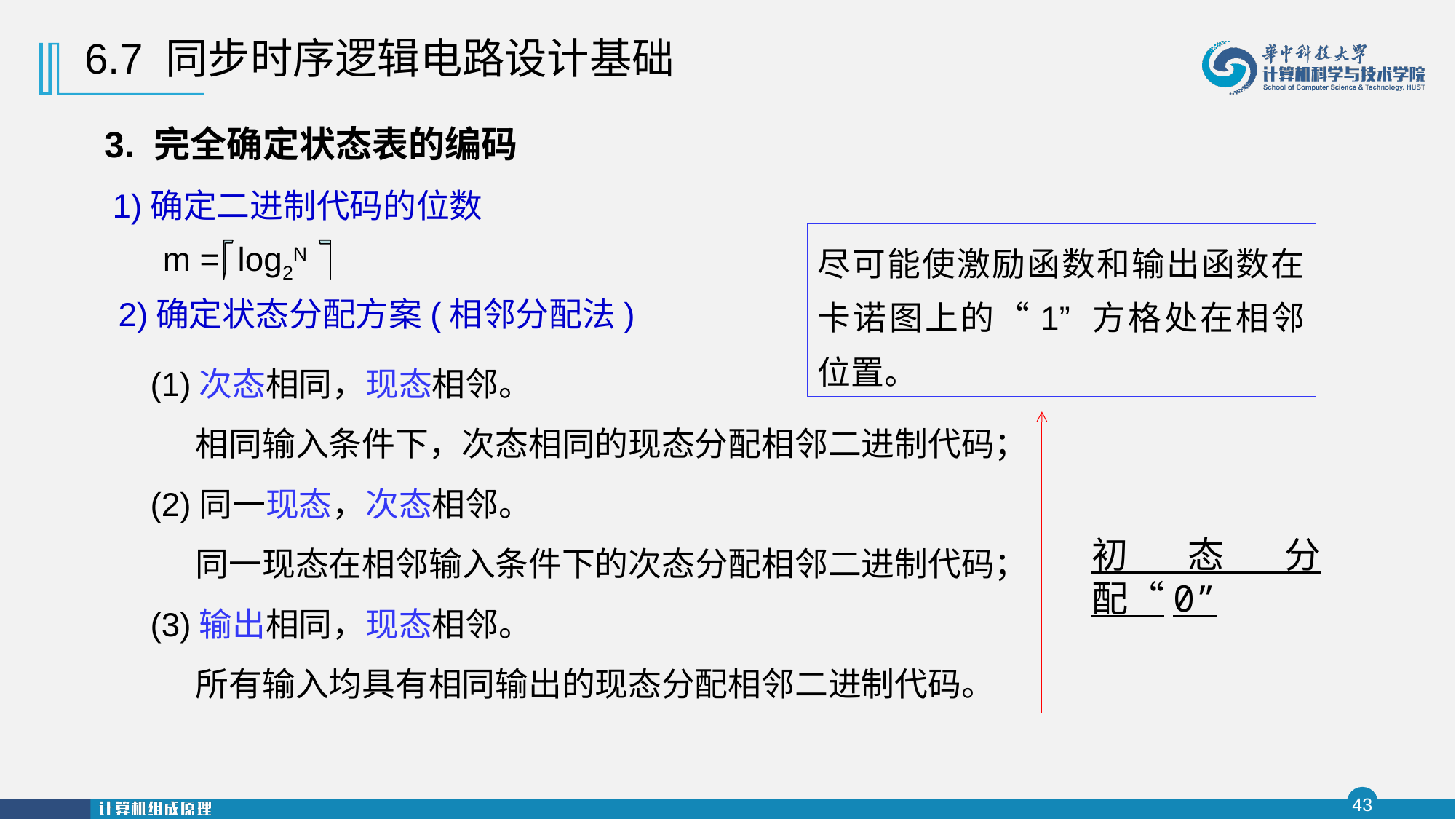

6.7 同步时序逻辑电路设计基础
3. 完全确定状态表的编码
1)确定二进制代码的位数
尽可能使激励函数和输出函数在卡诺图上的“1” 方格处在相邻位置。
m =  log2N

2)确定状态分配方案(相邻分配法)
(1)次态相同，现态相邻。
     相同输入条件下，次态相同的现态分配相邻二进制代码；
(2)同一现态，次态相邻。
     同一现态在相邻输入条件下的次态分配相邻二进制代码；
(3)输出相同，现态相邻。
     所有输入均具有相同输出的现态分配相邻二进制代码。
初态分配“0”